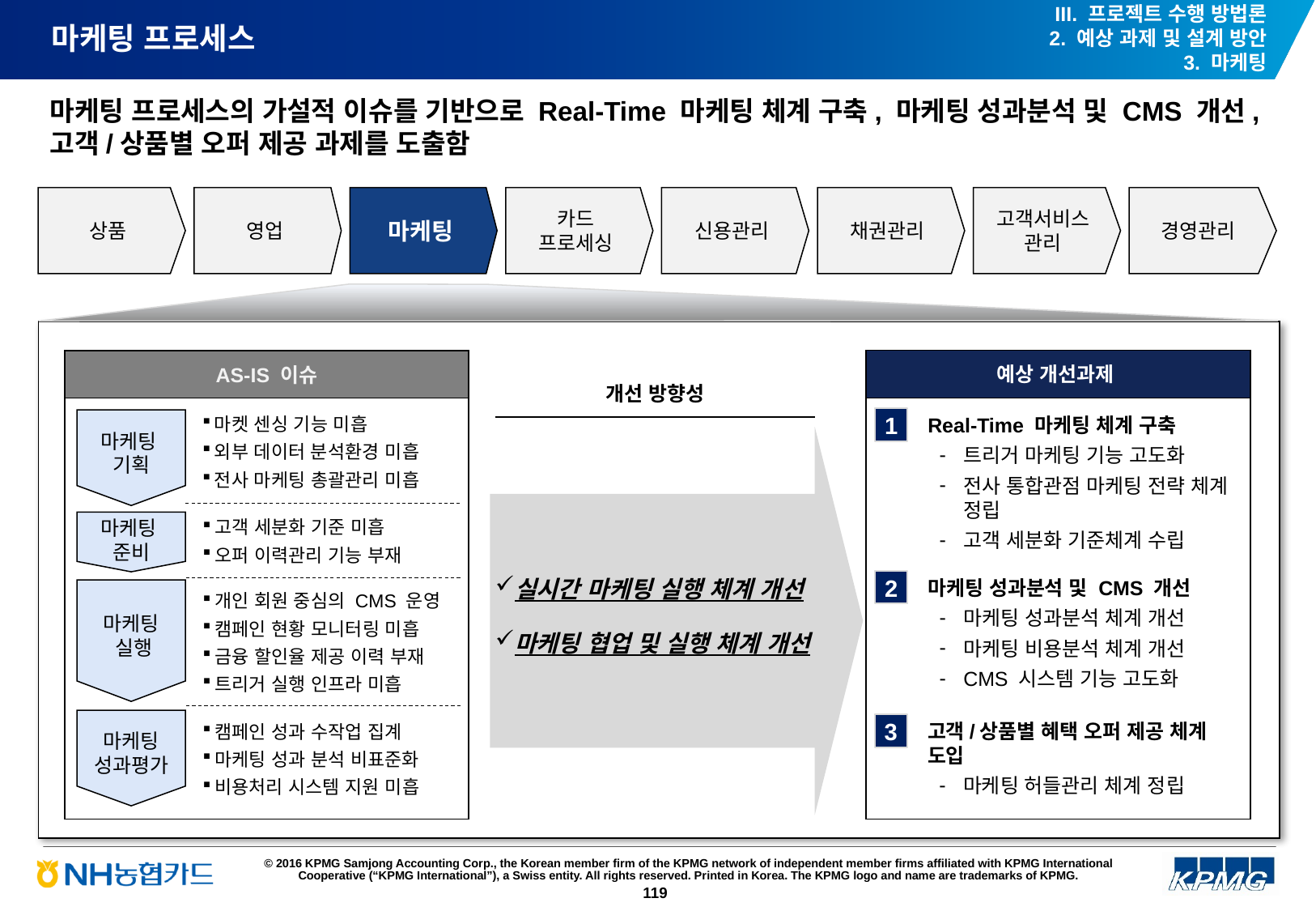

III. 프로젝트 수행 방법론
2. 예상 과제 및 설계 방안
3. 마케팅
# 마케팅 프로세스
마케팅 프로세스의 가설적 이슈를 기반으로 Real-Time 마케팅 체계 구축, 마케팅 성과분석 및 CMS 개선, 고객/상품별 오퍼 제공 과제를 도출함
상품
영업
마케팅
카드
프로세싱
신용관리
채권관리
고객서비스 관리
경영관리

예상 개선과제

AS-IS 이슈

개선 방향성

실시간 마케팅 실행 체계 개선
마케팅 협업 및 실행 체계 개선
마케팅
기획
Real-Time 마케팅 체계 구축
트리거 마케팅 기능 고도화
전사 통합관점 마케팅 전략 체계 정립
고객 세분화 기준체계 수립
1
마켓 센싱 기능 미흡
외부 데이터 분석환경 미흡
전사 마케팅 총괄관리 미흡
마케팅
준비
고객 세분화 기준 미흡
오퍼 이력관리 기능 부재
마케팅 성과분석 및 CMS 개선
마케팅 성과분석 체계 개선
마케팅 비용분석 체계 개선
CMS 시스템 기능 고도화
2
개인 회원 중심의 CMS 운영
캠페인 현황 모니터링 미흡
금융 할인율 제공 이력 부재
트리거 실행 인프라 미흡
마케팅
 실행
마케팅
성과평가
고객/상품별 혜택 오퍼 제공 체계 도입
마케팅 허들관리 체계 정립
3
캠페인 성과 수작업 집계
마케팅 성과 분석 비표준화
비용처리 시스템 지원 미흡